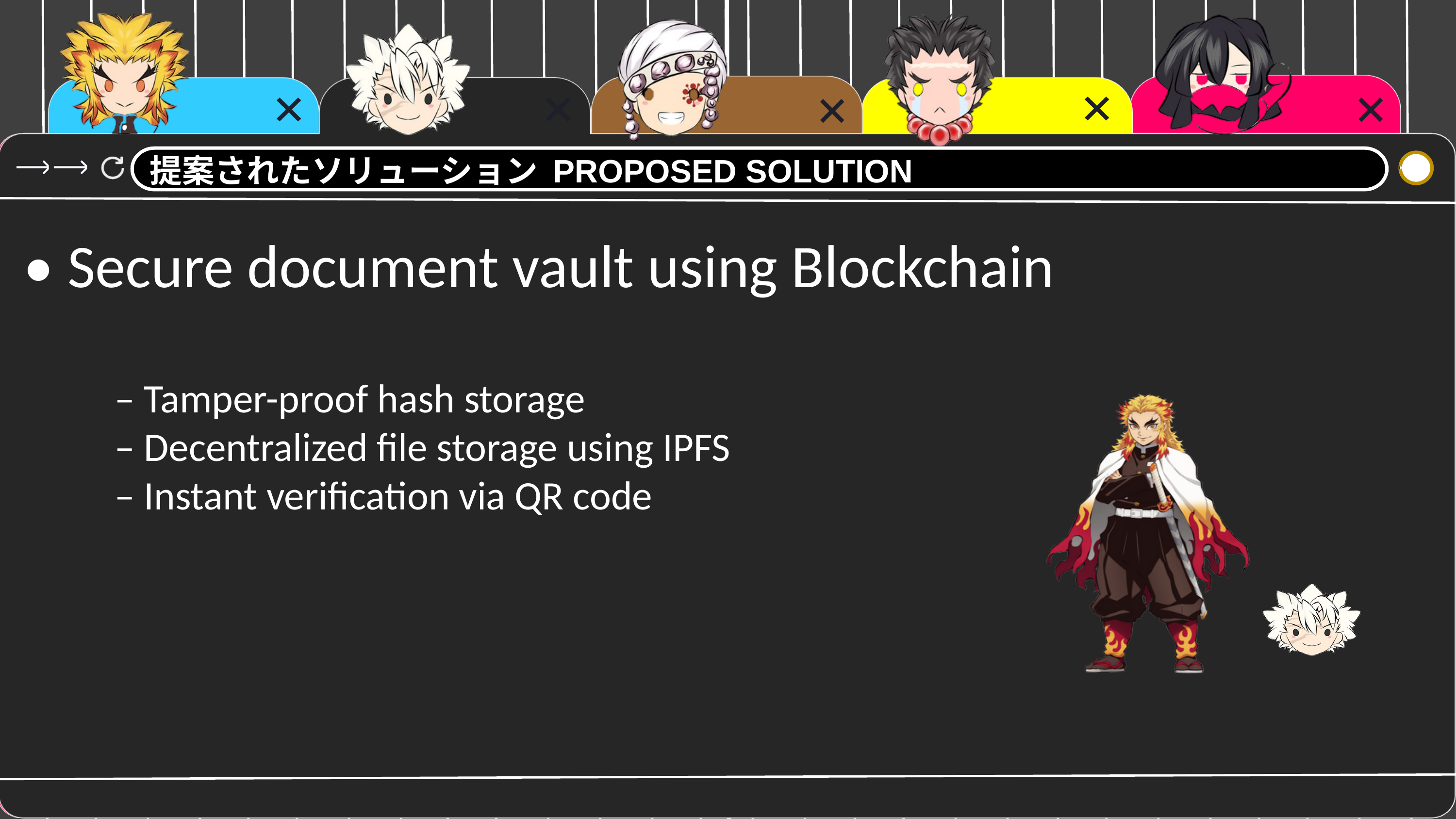

提案されたソリューション PROPOSED SOLUTION

• Secure document vault using Blockchain

          – Tamper-proof hash storage
          – Decentralized file storage using IPFS
          – Instant verification via QR code